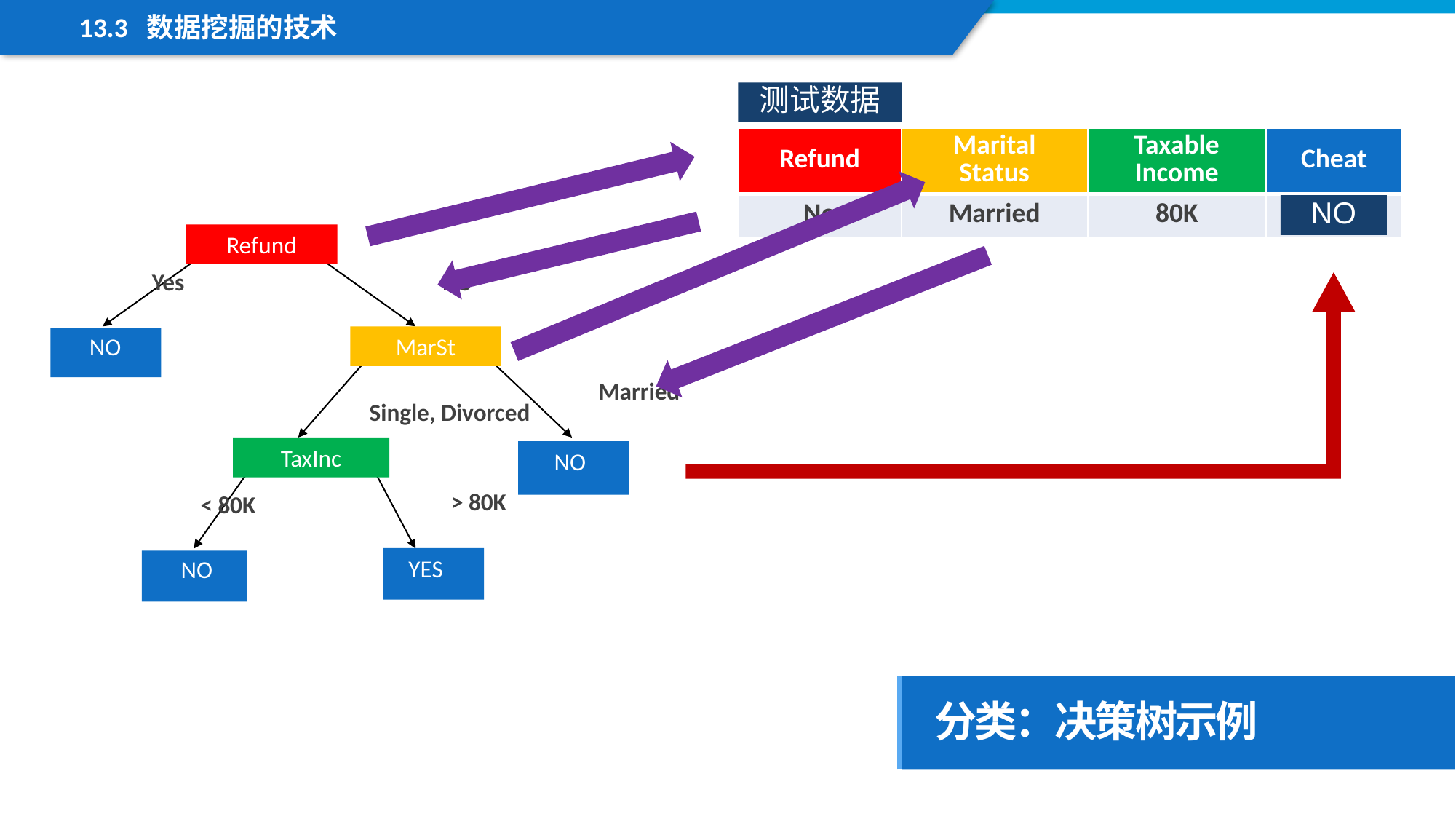

13.3  数据挖掘的技术
测试数据
| Refund | Marital Status | Taxable Income | Cheat |
| --- | --- | --- | --- |
| No | Married | 80K | ? |

NO
Refund
Yes

No
NO
MarSt

Married
Single, Divorced
TaxInc

NO

> 80K
< 80K
YES

NO

分类：决策树示例